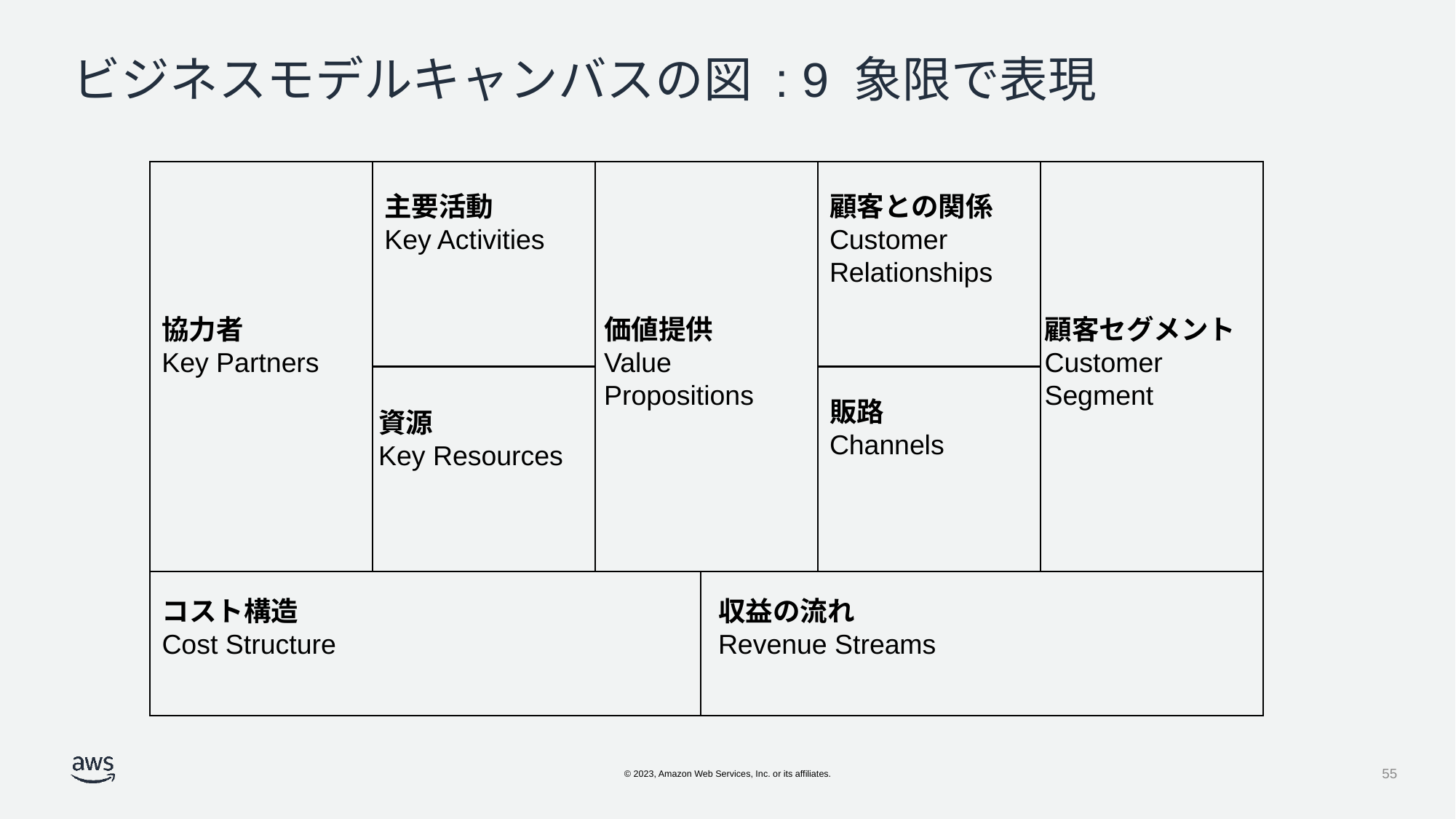

# ビジネスモデルキャンバスの図 : 9 象限で表現

主要活動
Key Activities
顧客との関係
Customer
Relationships
協力者
Key Partners
価値提供
Value
Propositions
顧客セグメント
Customer
Segment

販路
Channels

資源
Key Resources

コスト構造
Cost Structure
収益の流れ
Revenue Streams
55